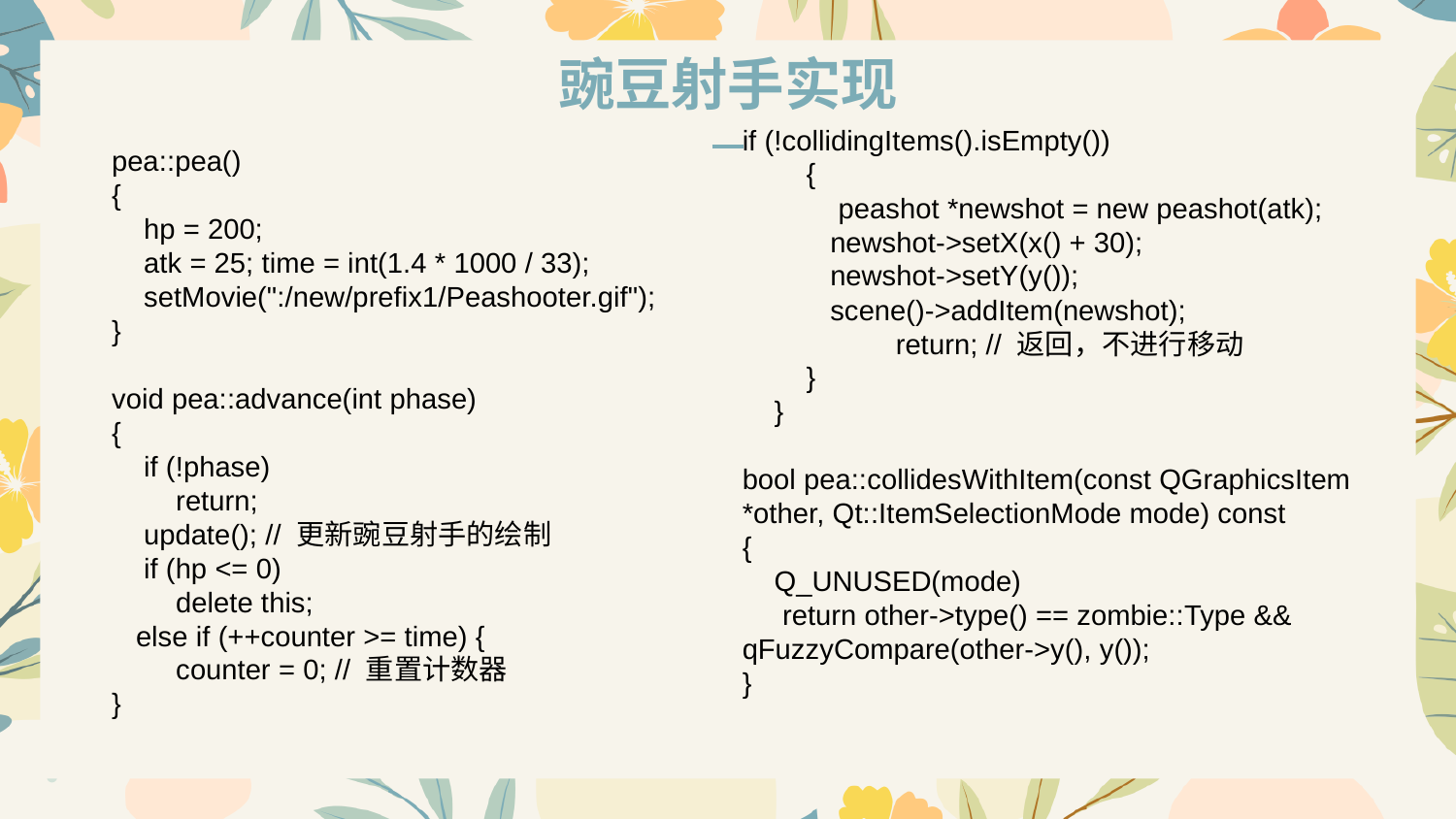

豌豆射手实现
if (!collidingItems().isEmpty())
        {
            peashot *newshot = new peashot(atk);
           newshot->setX(x() + 30);
           newshot->setY(y());
           scene()->addItem(newshot);
	 return; // 返回，不进行移动
        }
    }

bool pea::collidesWithItem(const QGraphicsItem *other, Qt::ItemSelectionMode mode) const
{
    Q_UNUSED(mode)
     return other->type() == zombie::Type && qFuzzyCompare(other->y(), y());
}
pea::pea()
{
    hp = 200;
    atk = 25; time = int(1.4 * 1000 / 33);
    setMovie(":/new/prefix1/Peashooter.gif");
}

void pea::advance(int phase)
{
    if (!phase)
        return;
    update(); // 更新豌豆射手的绘制
    if (hp <= 0)
        delete this;
   else if (++counter >= time) {
        counter = 0; // 重置计数器
}